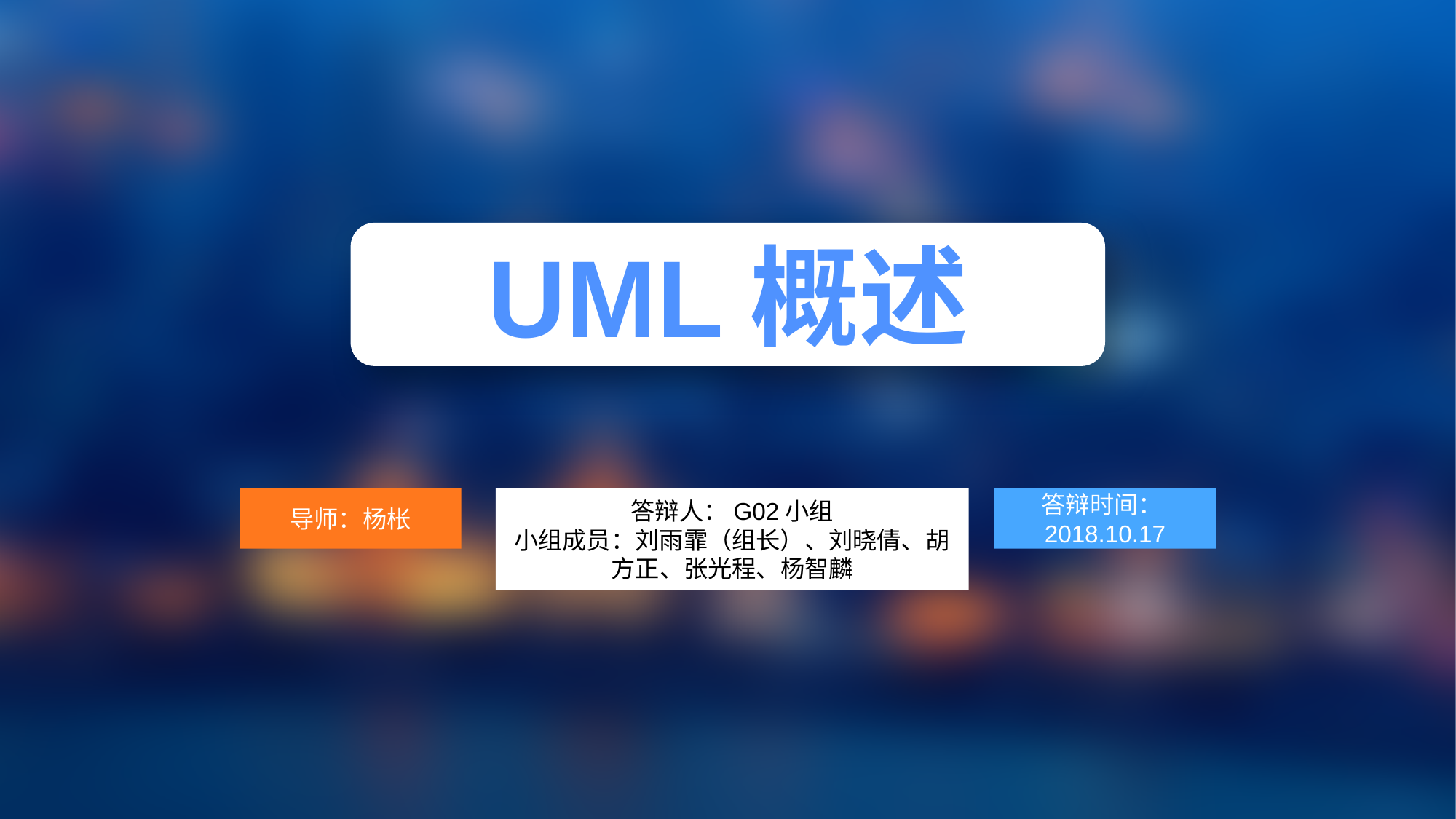

UML概述
导师：杨枨
答辩人：G02小组
小组成员：刘雨霏（组长）、刘晓倩、胡方正、张光程、杨智麟
答辩时间：2018.10.17